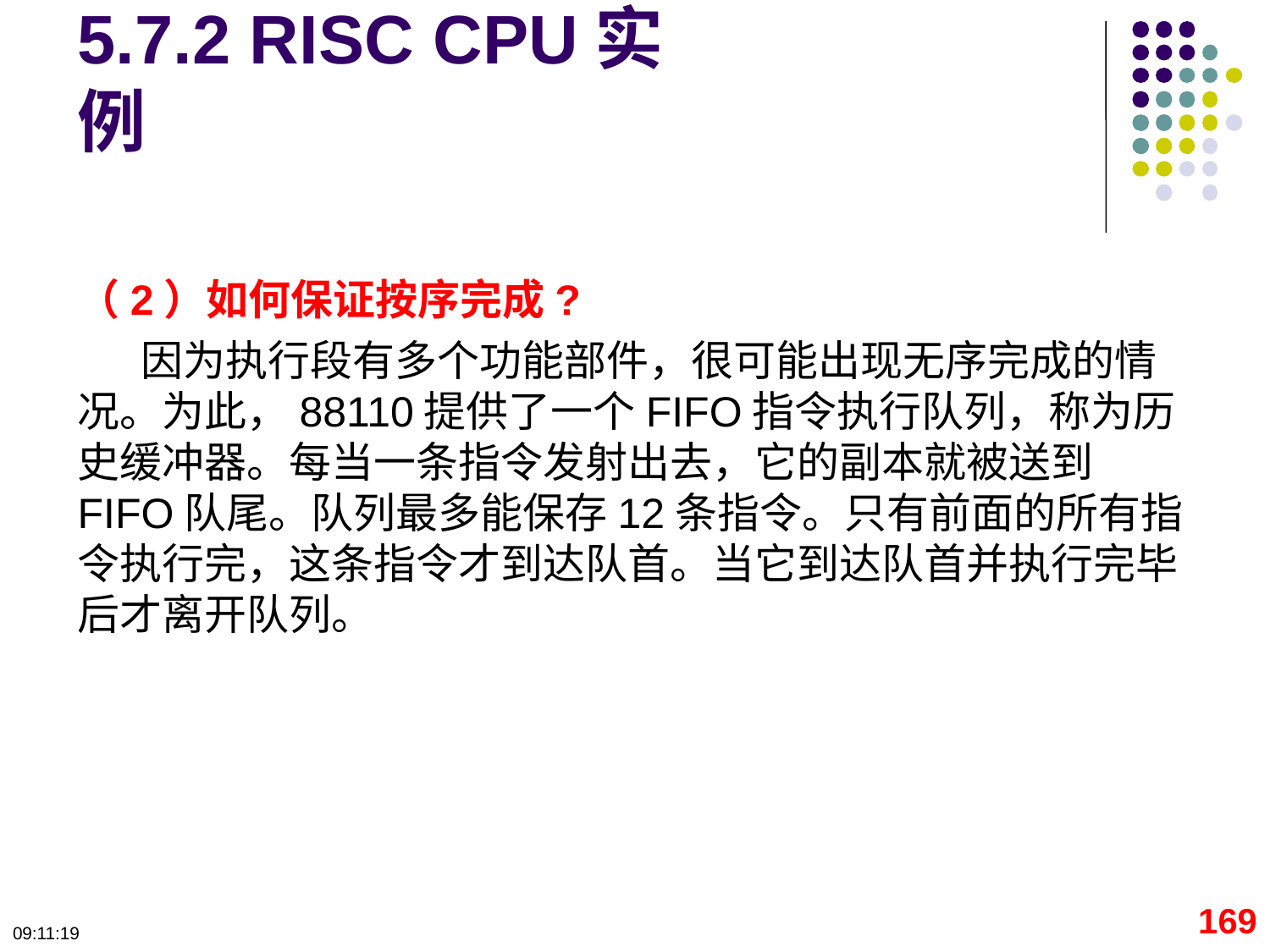

# 5.7.2 RISC CPU实例
（2）如何保证按序完成?
因为执行段有多个功能部件，很可能出现无序完成的情况。为此，88110提供了一个FIFO指令执行队列，称为历史缓冲器。每当一条指令发射出去，它的副本就被送到FIFO队尾。队列最多能保存12条指令。只有前面的所有指令执行完，这条指令才到达队首。当它到达队首并执行完毕后才离开队列。
169
09:11:19